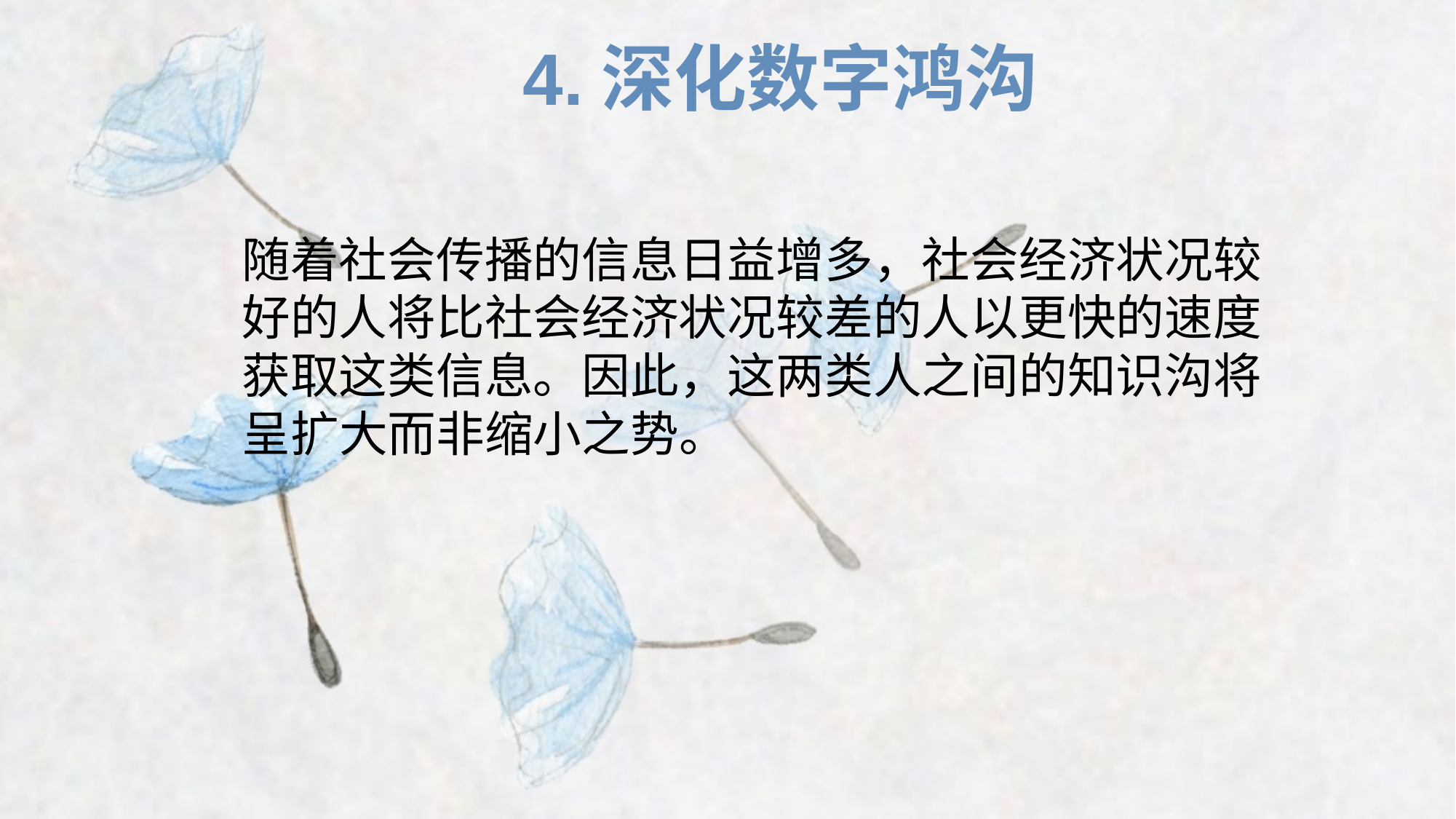

4.深化数字鸿沟

随着社会传播的信息日益增多，社会经济状况较好的人将比社会经济状况较差的人以更快的速度获取这类信息。因此，这两类人之间的知识沟将呈扩大而非缩小之势。